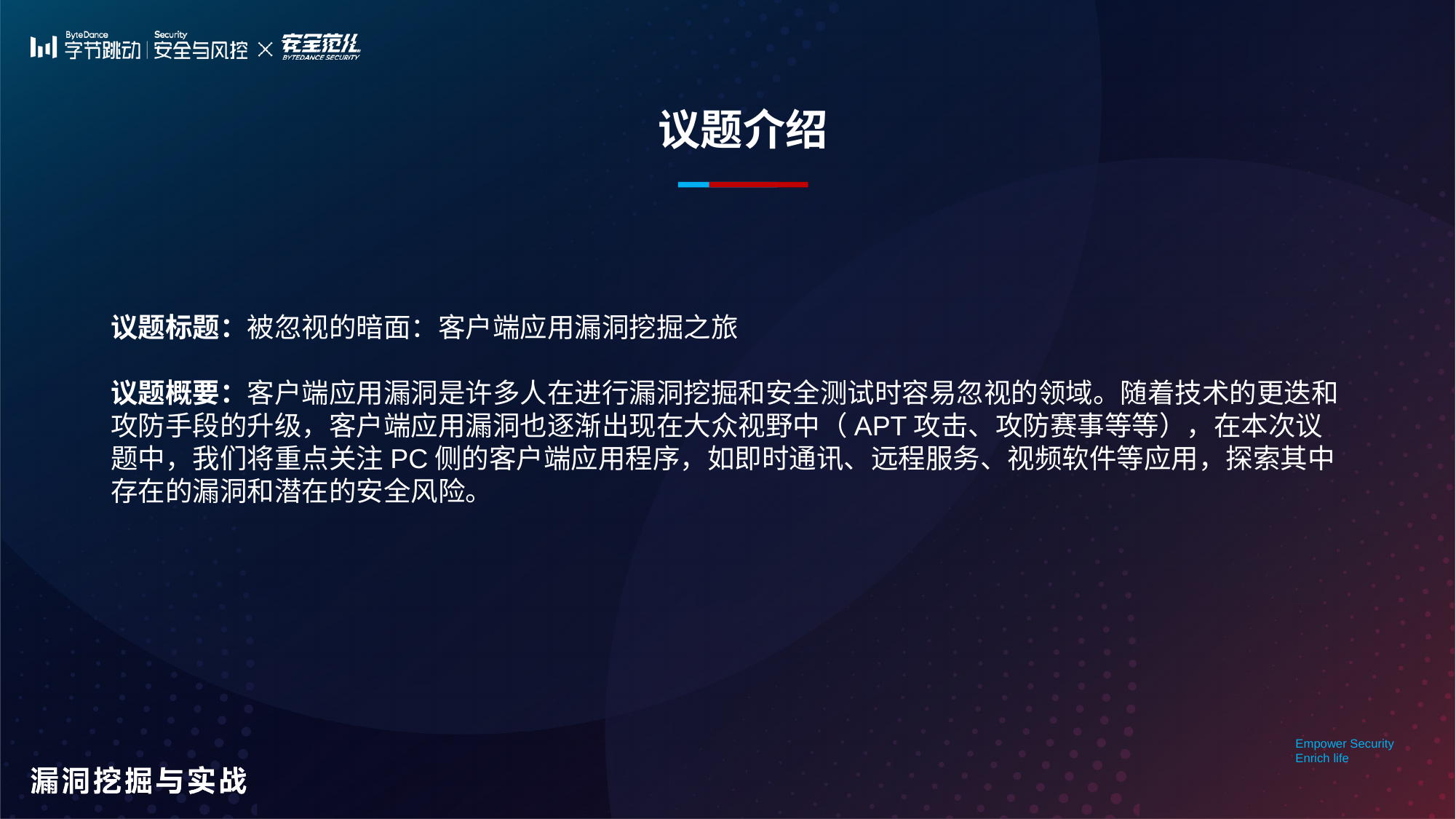

议题介绍

议题标题：被忽视的暗面：客户端应用漏洞挖掘之旅

议题概要：客户端应用漏洞是许多人在进行漏洞挖掘和安全测试时容易忽视的领域。随着技术的更迭和攻防手段的升级，客户端应用漏洞也逐渐出现在大众视野中（APT攻击、攻防赛事等等），在本次议题中，我们将重点关注PC侧的客户端应用程序，如即时通讯、远程服务、视频软件等应用，探索其中存在的漏洞和潜在的安全风险。
Empower Security
Enrich life